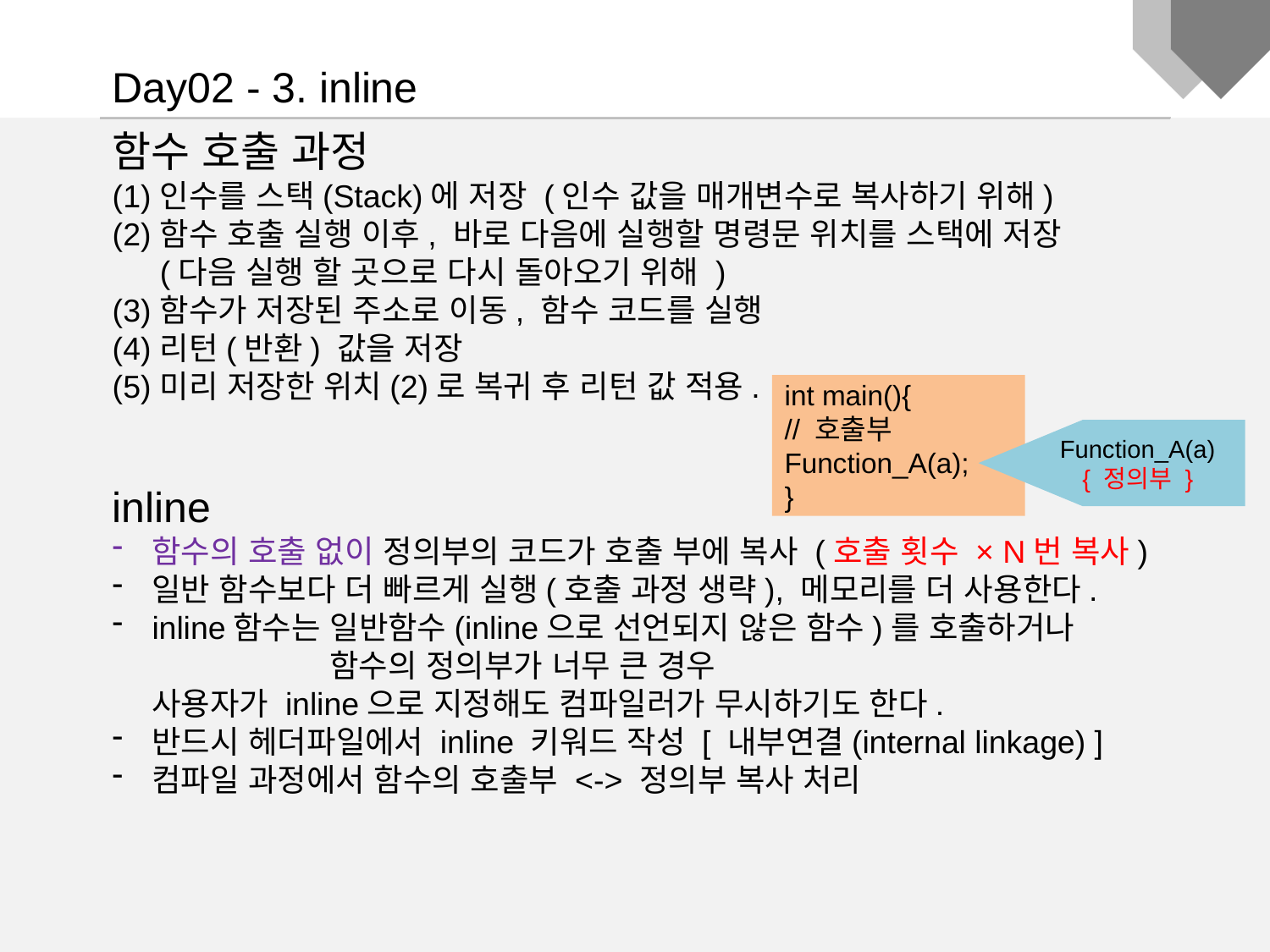

Day02 - 3. inline
함수 호출 과정
인수를 스택(Stack)에 저장 (인수 값을 매개변수로 복사하기 위해)
함수 호출 실행 이후, 바로 다음에 실행할 명령문 위치를 스택에 저장
(다음 실행 할 곳으로 다시 돌아오기 위해 )
함수가 저장된 주소로 이동, 함수 코드를 실행
리턴(반환) 값을 저장
미리 저장한 위치(2)로 복귀 후 리턴 값 적용.

inline
함수의 호출 없이 정의부의 코드가 호출 부에 복사 (호출 횟수 × N번 복사)
일반 함수보다 더 빠르게 실행(호출 과정 생략), 메모리를 더 사용한다.
inline함수는 일반함수(inline으로 선언되지 않은 함수)를 호출하거나
                    함수의 정의부가 너무 큰 경우
사용자가 inline으로 지정해도 컴파일러가 무시하기도 한다.
반드시 헤더파일에서 inline 키워드 작성 [ 내부연결(internal linkage) ]
컴파일 과정에서 함수의 호출부 <-> 정의부 복사 처리
int main(){
// 호출부
Function_A(a);
}
Function_A(a)
{ 정의부 }